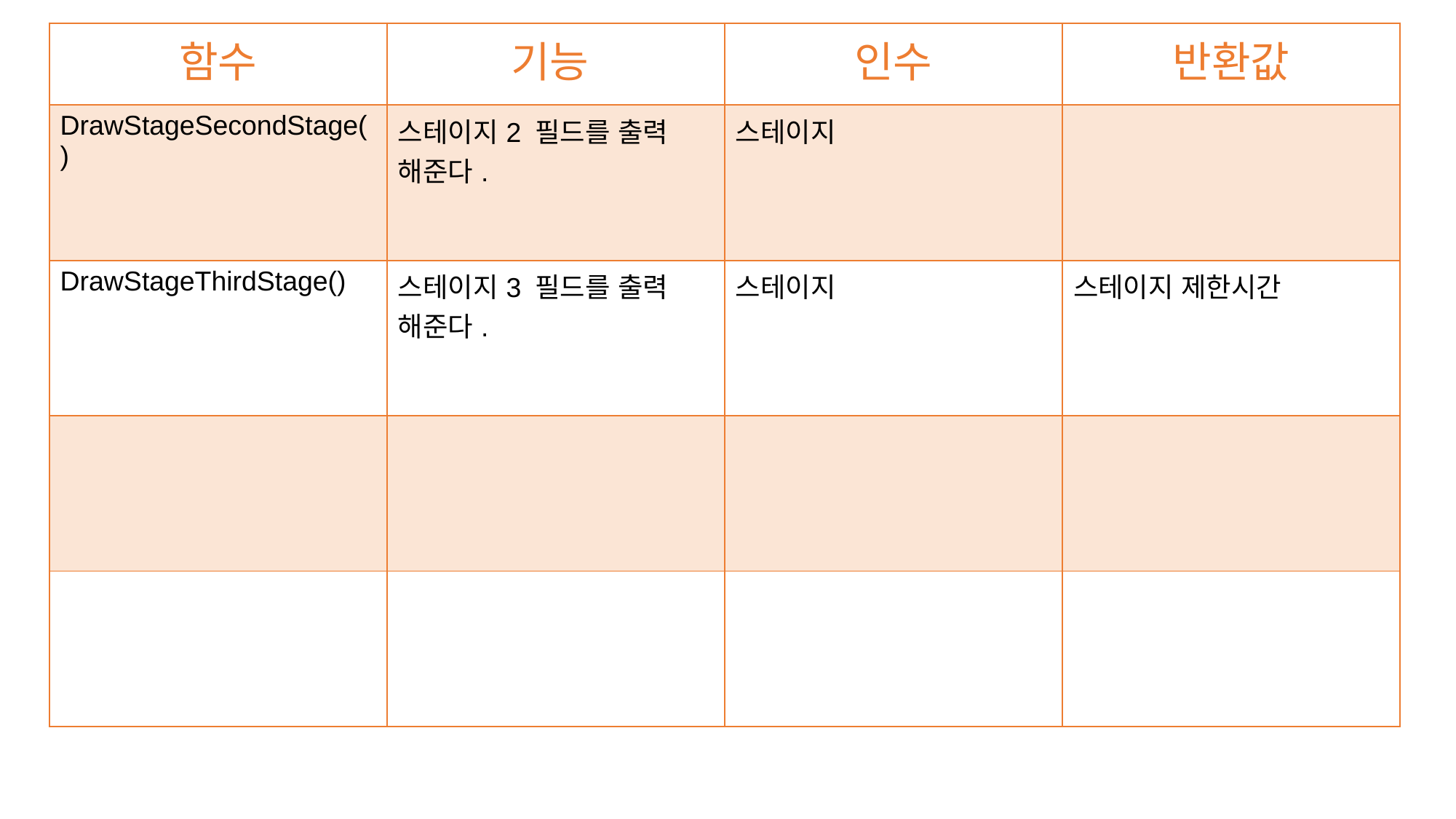

| 함수 | 기능 | 인수 | 반환값 |
| --- | --- | --- | --- |
| DrawStageSecondStage() | 스테이지2 필드를 출력 해준다. | 스테이지 |  |
| DrawStageThirdStage() | 스테이지3 필드를 출력 해준다. | 스테이지 | 스테이지 제한시간 |
|  |  |  |  |
|  |  |  |  |